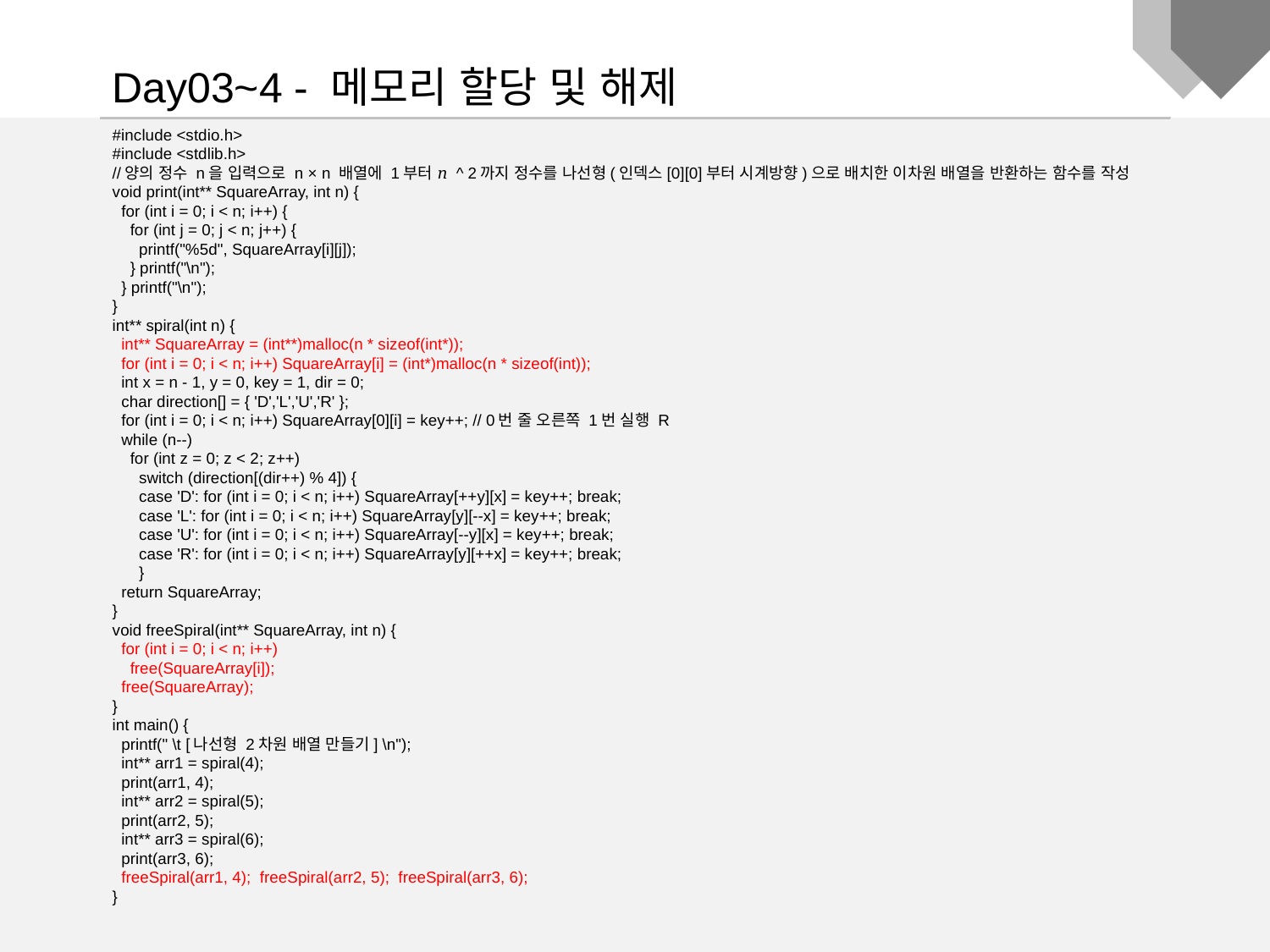

Day03~4 - 메모리 할당 및 해제
#include <stdio.h>
#include <stdlib.h>
//양의 정수 n을 입력으로 n × n 배열에 1부터 𝑛 ^ 2까지 정수를 나선형(인덱스[0][0]부터 시계방향)으로 배치한 이차원 배열을 반환하는 함수를 작성
void print(int** SquareArray, int n) {
  for (int i = 0; i < n; i++) {
    for (int j = 0; j < n; j++) {
      printf("%5d", SquareArray[i][j]);
    } printf("\n");
  } printf("\n");
}
int** spiral(int n) {
  int** SquareArray = (int**)malloc(n * sizeof(int*));
  for (int i = 0; i < n; i++) SquareArray[i] = (int*)malloc(n * sizeof(int));
  int x = n - 1, y = 0, key = 1, dir = 0;
  char direction[] = { 'D','L','U','R' };
  for (int i = 0; i < n; i++) SquareArray[0][i] = key++; // 0번 줄 오른쪽 1번 실행 R
  while (n--)
    for (int z = 0; z < 2; z++)
      switch (direction[(dir++) % 4]) {
      case 'D': for (int i = 0; i < n; i++) SquareArray[++y][x] = key++; break;
      case 'L': for (int i = 0; i < n; i++) SquareArray[y][--x] = key++; break;
      case 'U': for (int i = 0; i < n; i++) SquareArray[--y][x] = key++; break;
      case 'R': for (int i = 0; i < n; i++) SquareArray[y][++x] = key++; break;
      }
  return SquareArray;
}
void freeSpiral(int** SquareArray, int n) {
  for (int i = 0; i < n; i++)
    free(SquareArray[i]);
  free(SquareArray);
}
int main() {
  printf(" \t [나선형 2차원 배열 만들기] \n");
  int** arr1 = spiral(4);
  print(arr1, 4);
  int** arr2 = spiral(5);
  print(arr2, 5);
  int** arr3 = spiral(6);
  print(arr3, 6);
  freeSpiral(arr1, 4);  freeSpiral(arr2, 5);  freeSpiral(arr3, 6);
}